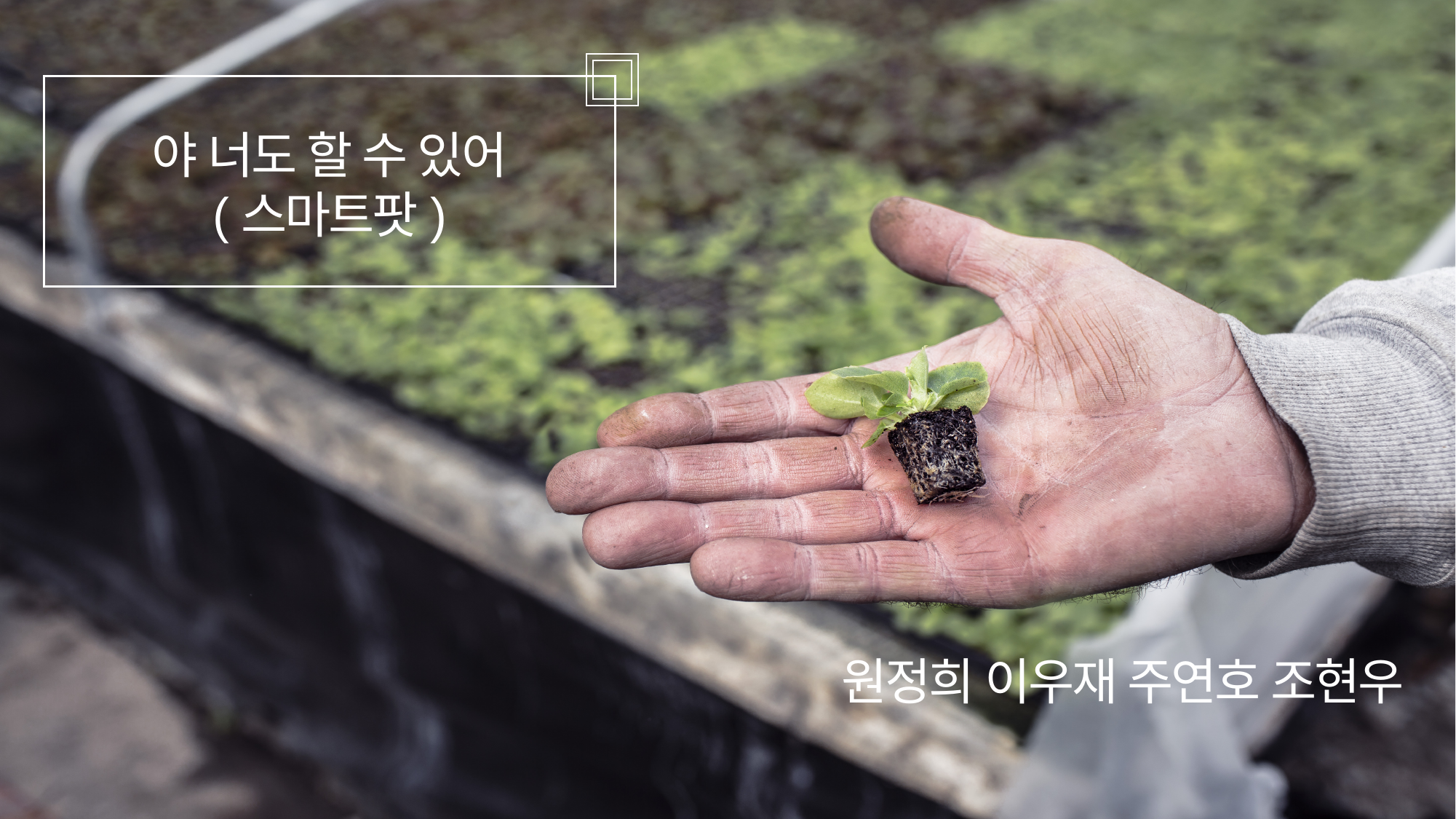

야 너도 할 수 있어
(스마트팟)
원정희 이우재 주연호 조현우